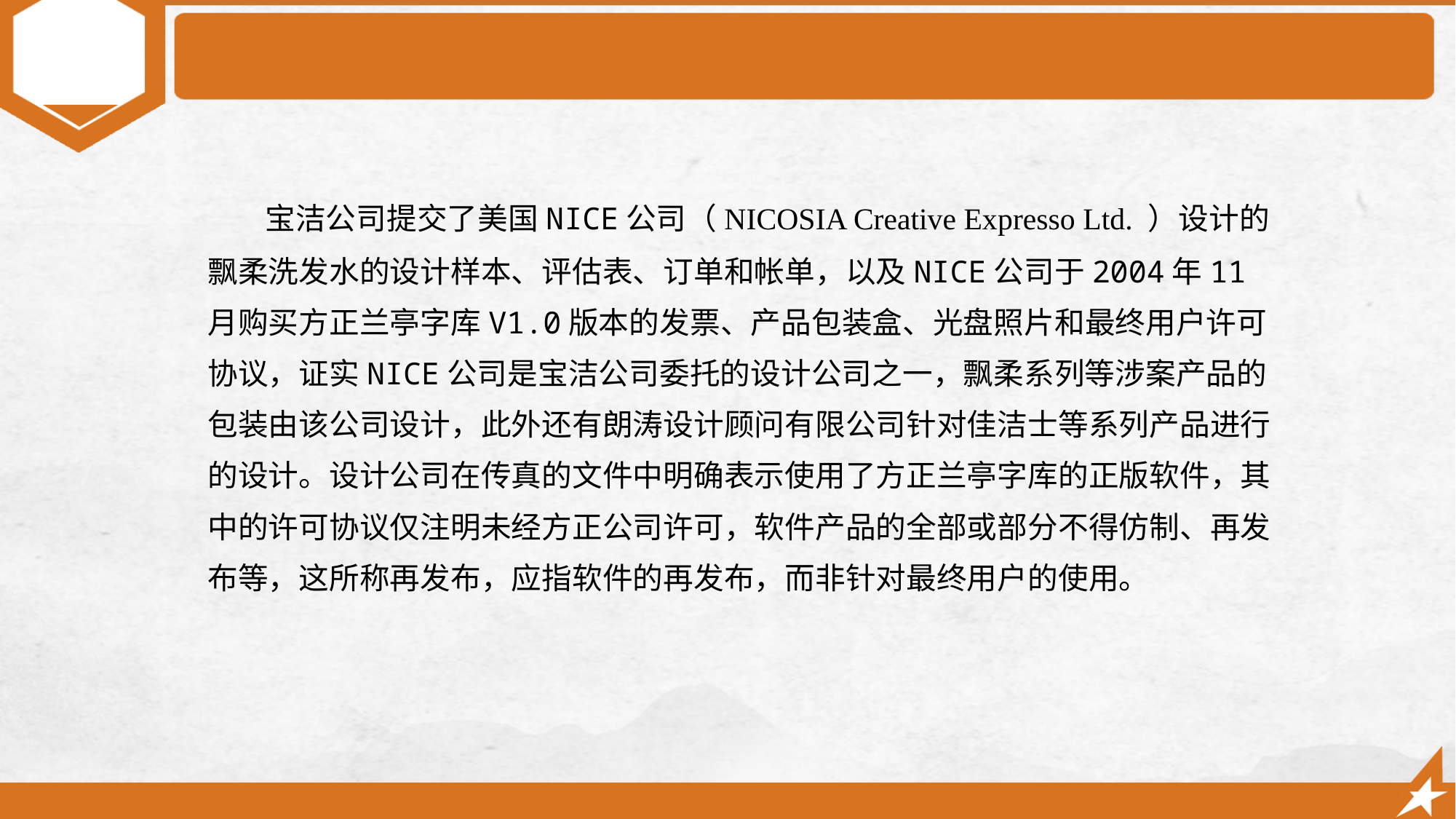

宝洁公司提交了美国NICE公司（NICOSIA Creative Expresso Ltd. ）设计的飘柔洗发水的设计样本、评估表、订单和帐单，以及NICE公司于2004年11月购买方正兰亭字库V1.0版本的发票、产品包装盒、光盘照片和最终用户许可协议，证实NICE公司是宝洁公司委托的设计公司之一，飘柔系列等涉案产品的包装由该公司设计，此外还有朗涛设计顾问有限公司针对佳洁士等系列产品进行的设计。设计公司在传真的文件中明确表示使用了方正兰亭字库的正版软件，其中的许可协议仅注明未经方正公司许可，软件产品的全部或部分不得仿制、再发布等，这所称再发布，应指软件的再发布，而非针对最终用户的使用。